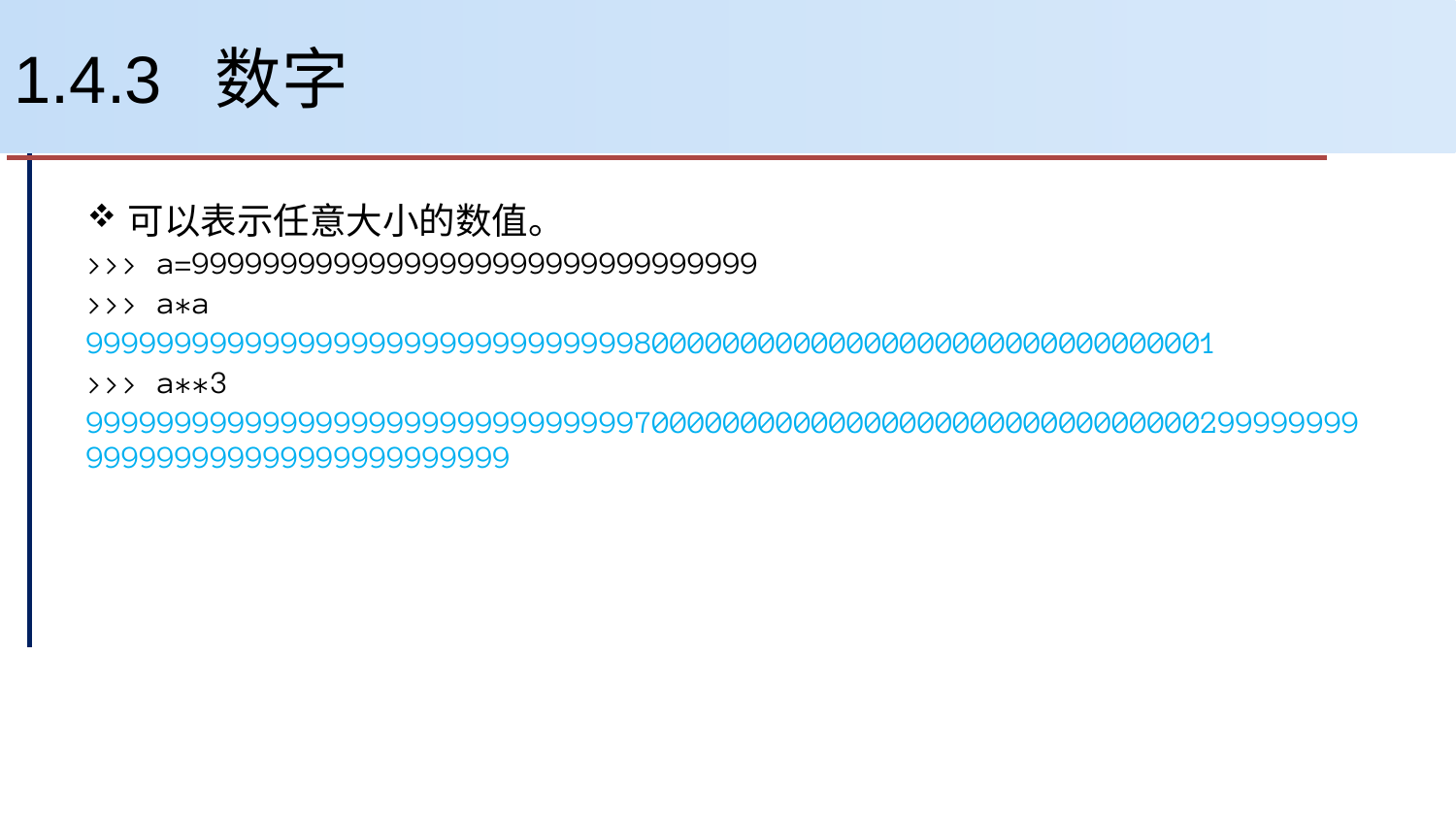

# 1.4.3  数字
可以表示任意大小的数值。
>>> a=99999999999999999999999999999999
>>> a*a
9999999999999999999999999999999800000000000000000000000000000001
>>> a**3
999999999999999999999999999999970000000000000000000000000000000299999999999999999999999999999999